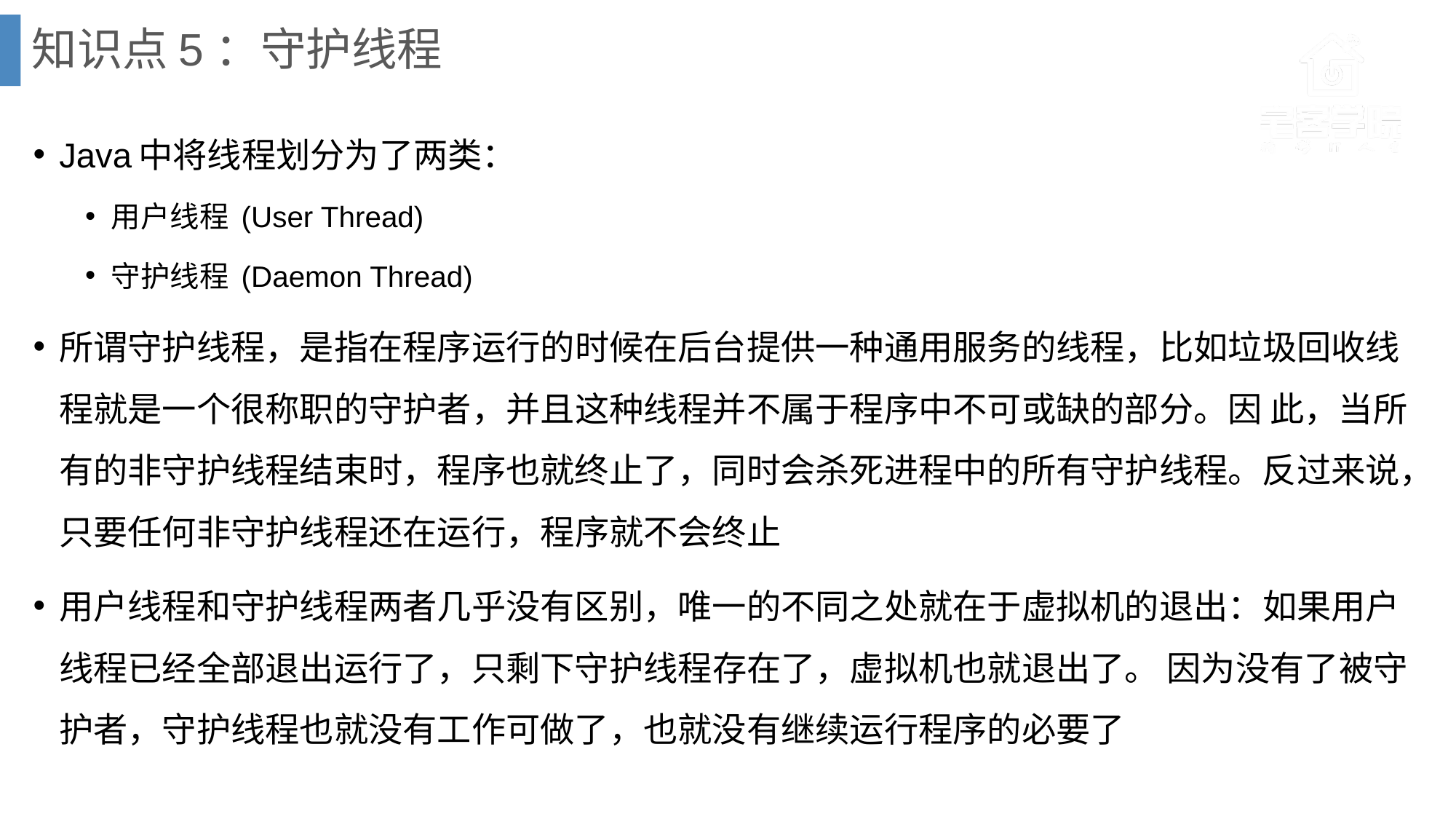

# 知识点5：守护线程
Java中将线程划分为了两类：
用户线程 (User Thread)
守护线程 (Daemon Thread)
所谓守护线程，是指在程序运行的时候在后台提供一种通用服务的线程，比如垃圾回收线程就是一个很称职的守护者，并且这种线程并不属于程序中不可或缺的部分。因 此，当所有的非守护线程结束时，程序也就终止了，同时会杀死进程中的所有守护线程。反过来说，只要任何非守护线程还在运行，程序就不会终止
用户线程和守护线程两者几乎没有区别，唯一的不同之处就在于虚拟机的退出：如果用户线程已经全部退出运行了，只剩下守护线程存在了，虚拟机也就退出了。 因为没有了被守护者，守护线程也就没有工作可做了，也就没有继续运行程序的必要了